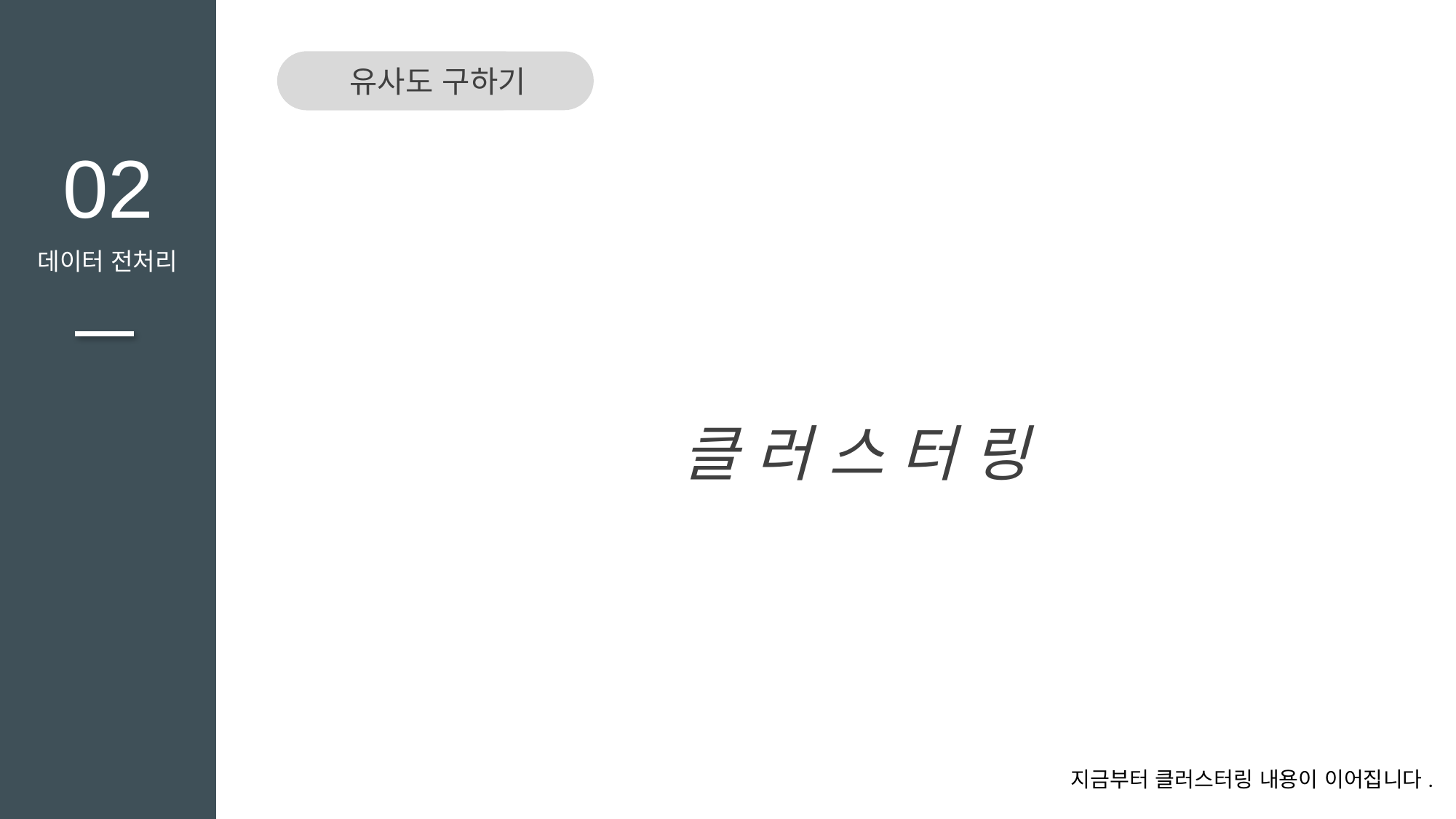

유사도 구하기
TITLE을 입력하세요
02
데이터 전처리
클 러 스 터 링
지금부터 클러스터링 내용이 이어집니다.